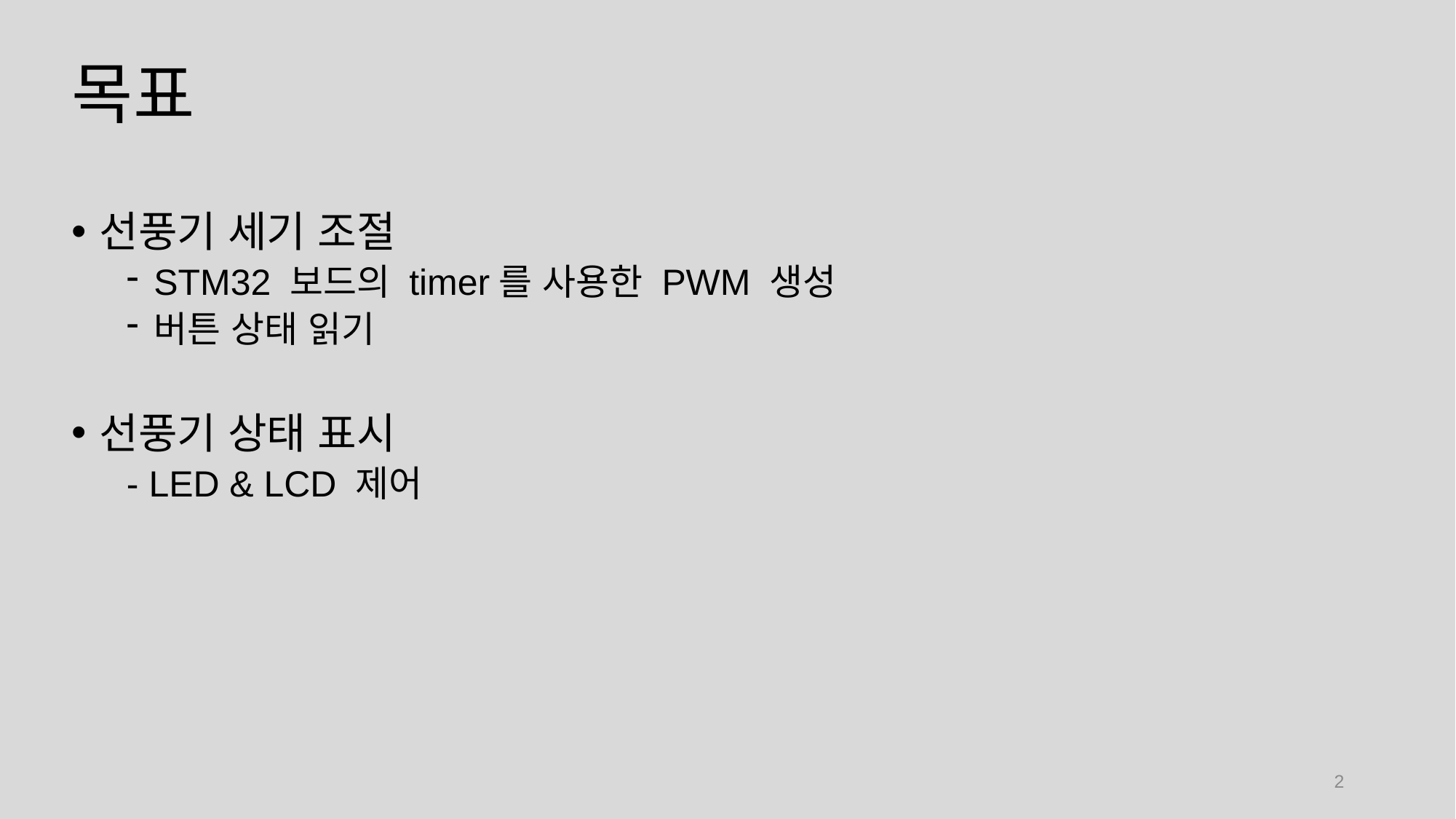

# 목표
선풍기 세기 조절
STM32 보드의 timer를 사용한 PWM 생성
버튼 상태 읽기

선풍기 상태 표시
- LED & LCD 제어
2